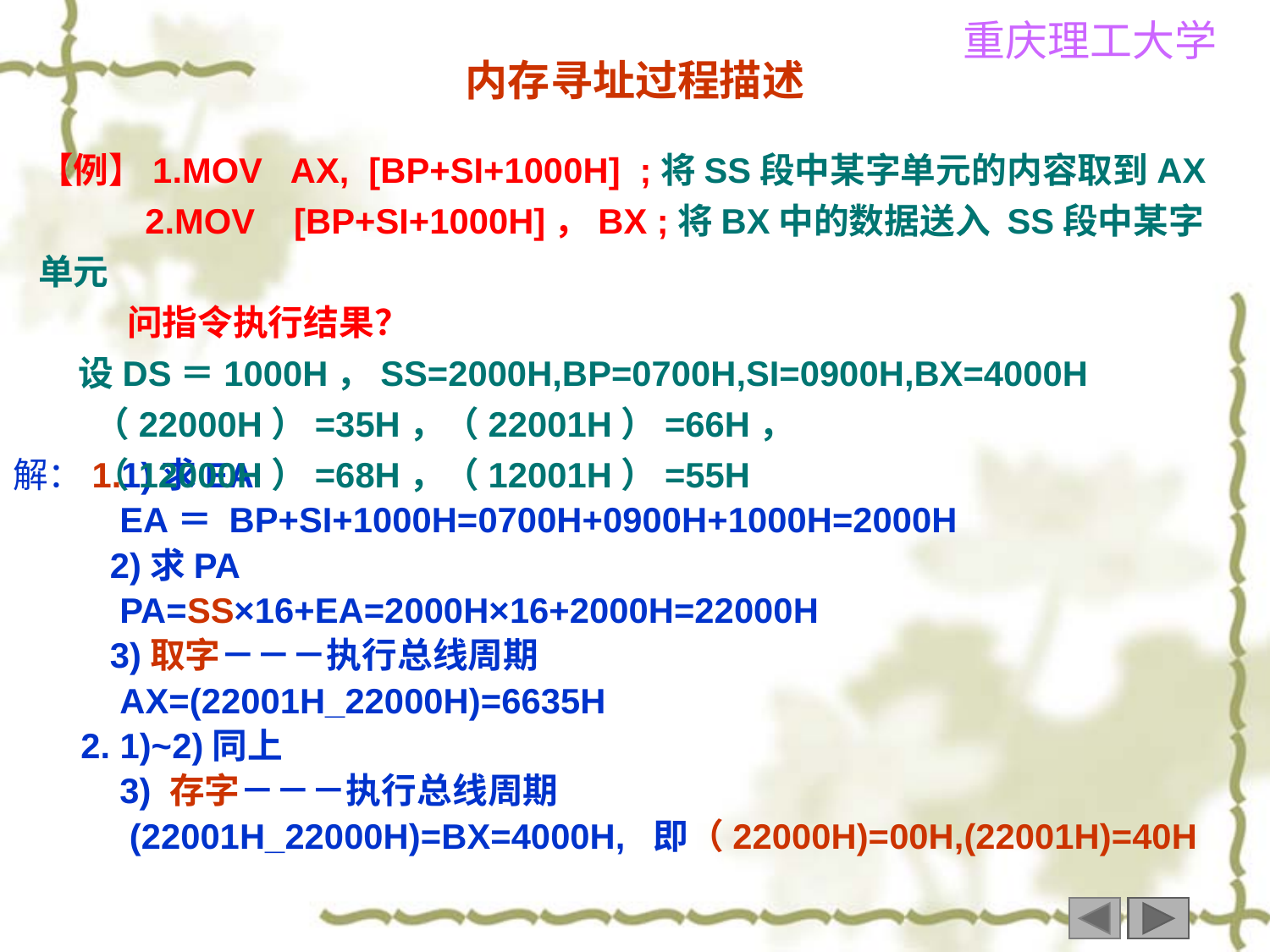

# 内存寻址过程描述
【例】1.MOV   AX,  [BP+SI+1000H]  ;将SS段中某字单元的内容取到AX
           2.MOV    [BP+SI+1000H]，BX ;将BX中的数据送入 SS段中某字单元
          问指令执行结果？
    设DS＝1000H，SS=2000H,BP=0700H,SI=0900H,BX=4000H
      （22000H）=35H，（22001H）=66H，
      （12000H）=68H，（12001H）=55H

解：1.1)求EA
           EA＝ BP+SI+1000H=0700H+0900H+1000H=2000H
          2)求PA
           PA=SS×16+EA=2000H×16+2000H=22000H
          3)取字－－－执行总线周期
           AX=(22001H_22000H)=6635H
       2. 1)~2)同上
           3) 存字－－－执行总线周期
            (22001H_22000H)=BX=4000H,  即（22000H)=00H,(22001H)=40H